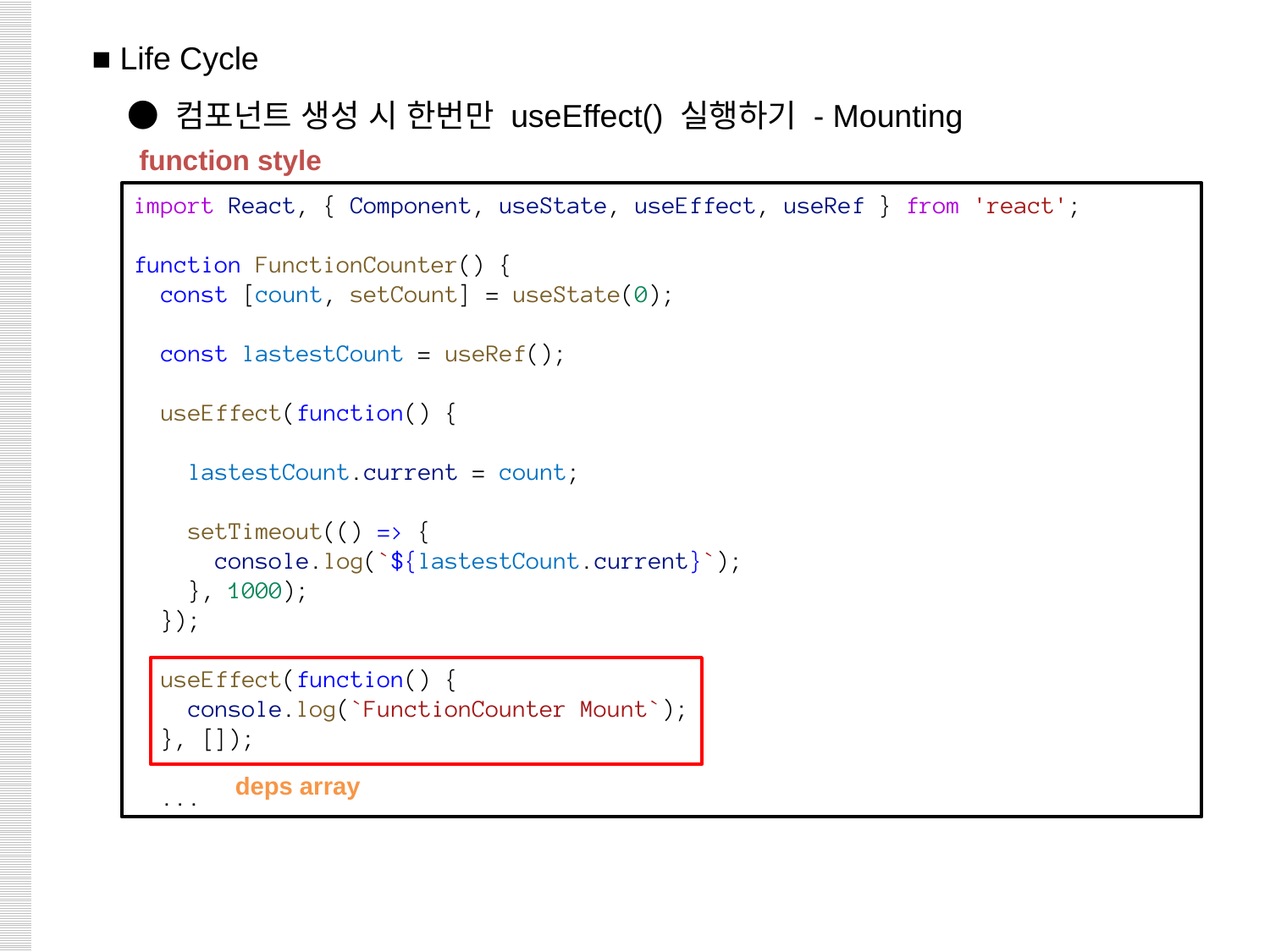

■ Life Cycle
    ● 컴포넌트 생성 시 한번만 useEffect() 실행하기 - Mounting
function style
import React, { Component, useState, useEffect, useRef } from 'react';

function FunctionCounter() {
  const [count, setCount] = useState(0);

  const lastestCount = useRef();

  useEffect(function() {

    lastestCount.current = count;

    setTimeout(() => {
      console.log(`${lastestCount.current}`);
    }, 1000);
  });

  useEffect(function() {
    console.log(`FunctionCounter Mount`);
  }, []);

  ...

deps array